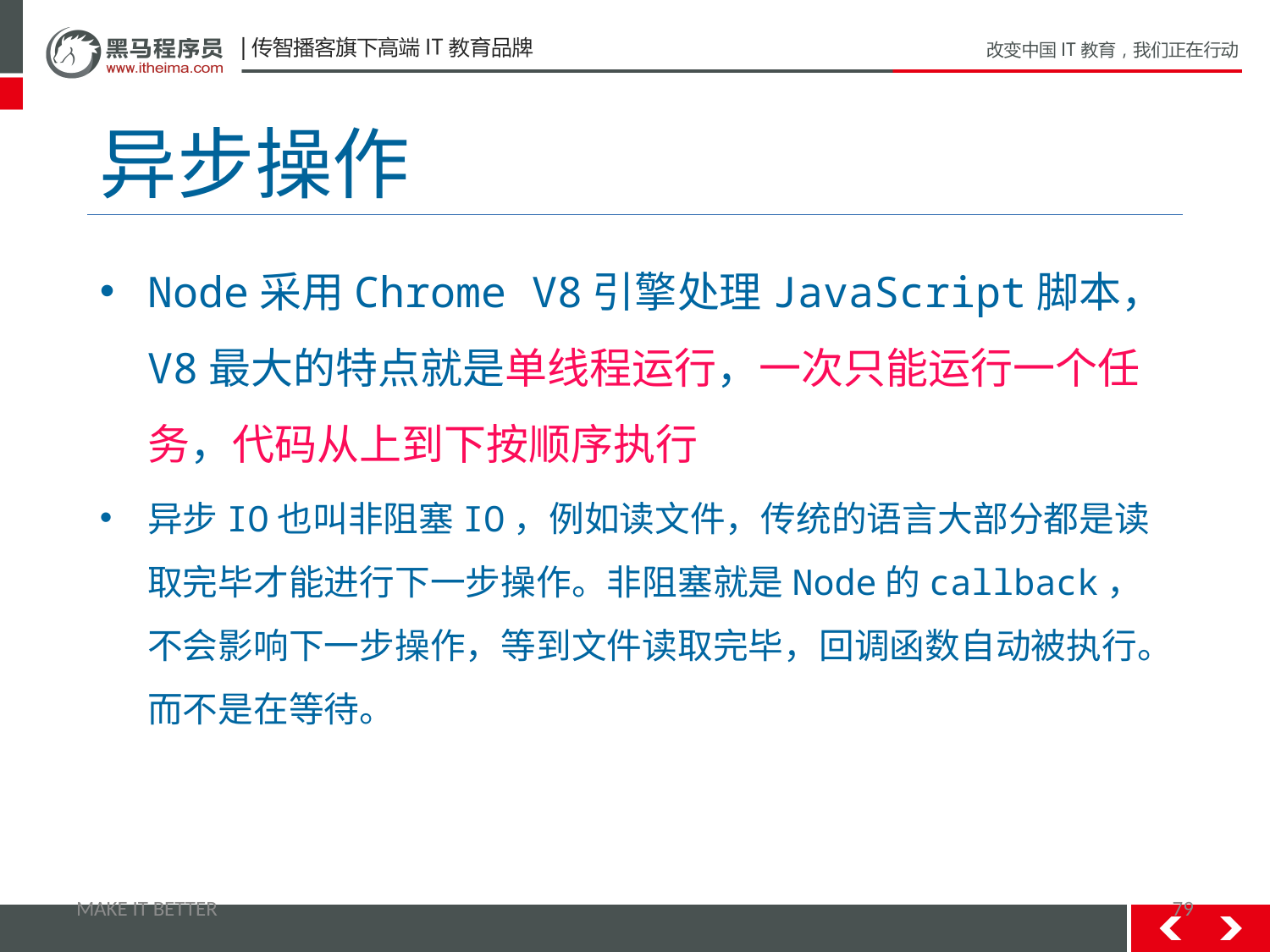

# 异步操作
Node采用Chrome V8引擎处理JavaScript脚本，V8最大的特点就是单线程运行，一次只能运行一个任务，代码从上到下按顺序执行
异步IO也叫非阻塞IO，例如读文件，传统的语言大部分都是读取完毕才能进行下一步操作。非阻塞就是Node的callback，不会影响下一步操作，等到文件读取完毕，回调函数自动被执行。而不是在等待。
MAKE IT BETTER
79